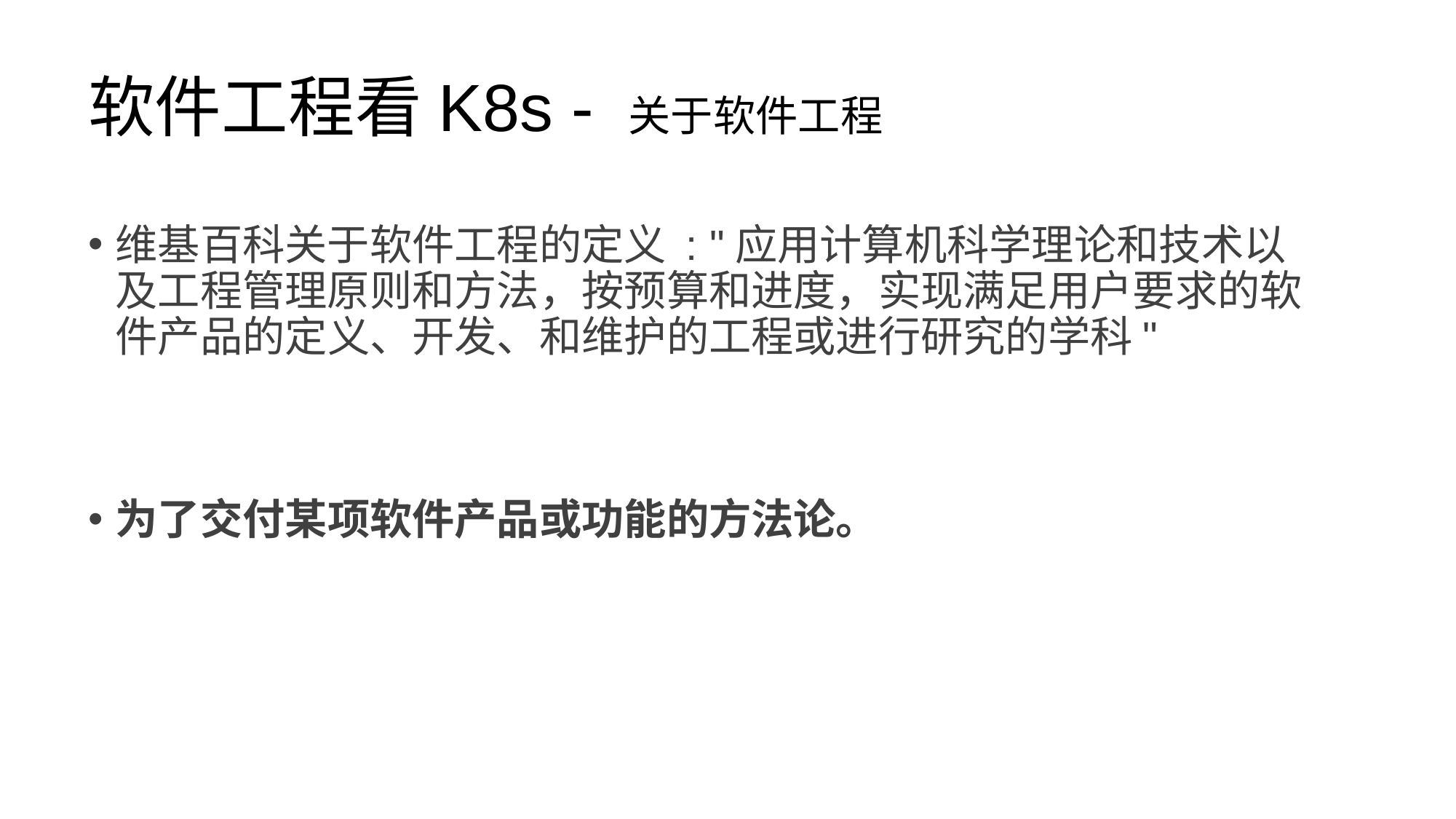

# 软件工程看K8s - 关于软件工程
维基百科关于软件工程的定义 : "应用计算机科学理论和技术以及工程管理原则和方法，按预算和进度，实现满足用户要求的软件产品的定义、开发、和维护的工程或进行研究的学科"

为了交付某项软件产品或功能的方法论。